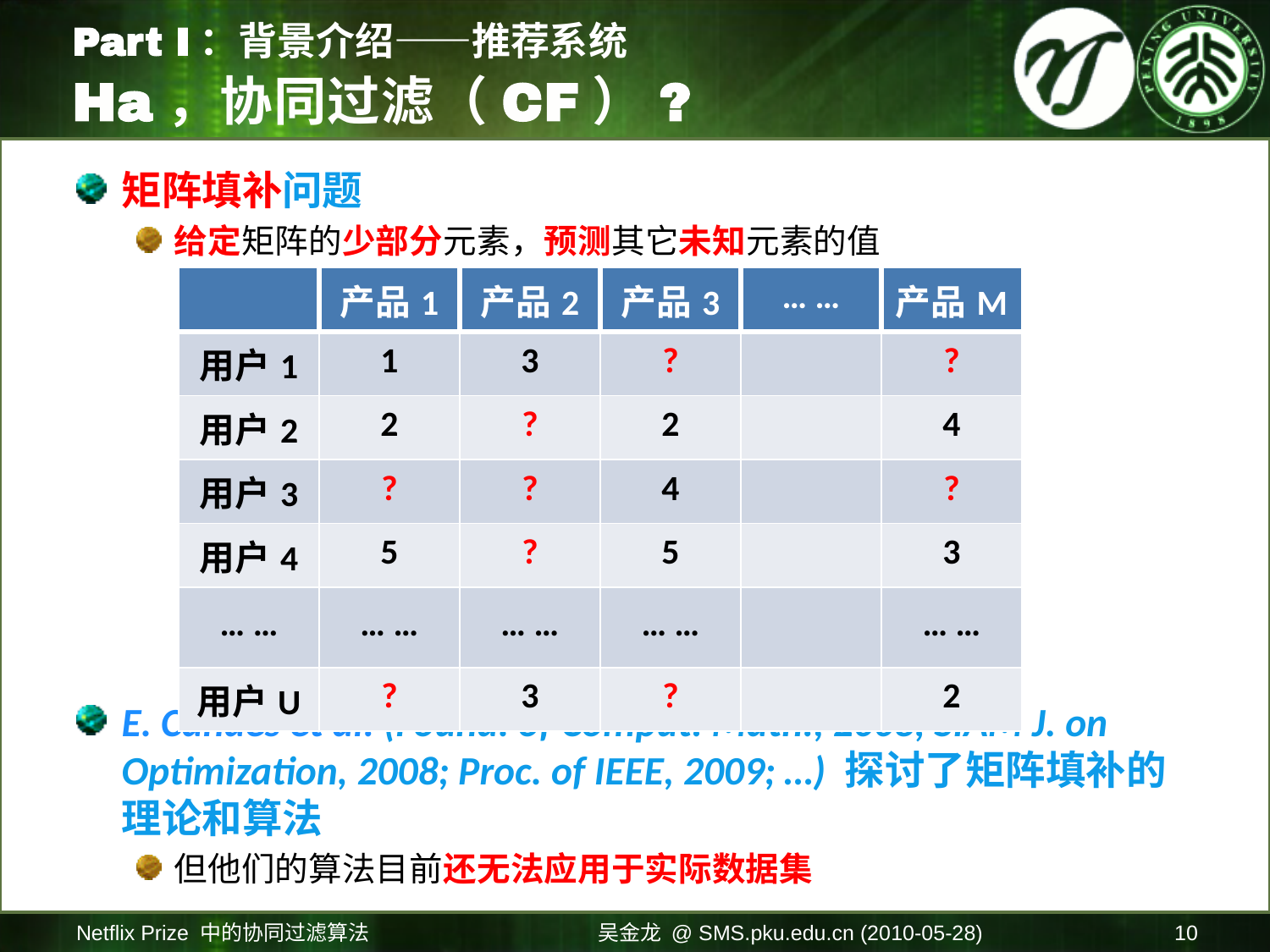

Part I：背景介绍——推荐系统
# Ha，协同过滤（CF）?
矩阵填补问题
给定矩阵的少部分元素，预测其它未知元素的值

E. Candès et al. (Found. of Comput. Math., 2008; SIAM J. on Optimization, 2008; Proc. of IEEE, 2009; …) 探讨了矩阵填补的理论和算法
但他们的算法目前还无法应用于实际数据集
|  | 产品1 | 产品2 | 产品3 | … … | 产品M |
| --- | --- | --- | --- | --- | --- |
| 用户1 | 1 | 3 | ? |  | ? |
| 用户2 | 2 | ? | 2 |  | 4 |
| 用户3 | ? | ? | 4 |  | ? |
| 用户4 | 5 | ? | 5 |  | 3 |
| … … | … … | … … | … … |  | … … |
| 用户U | ? | 3 | ? |  | 2 |
Netflix Prize 中的协同过滤算法
吴金龙 @ SMS.pku.edu.cn (2010-05-28)
10